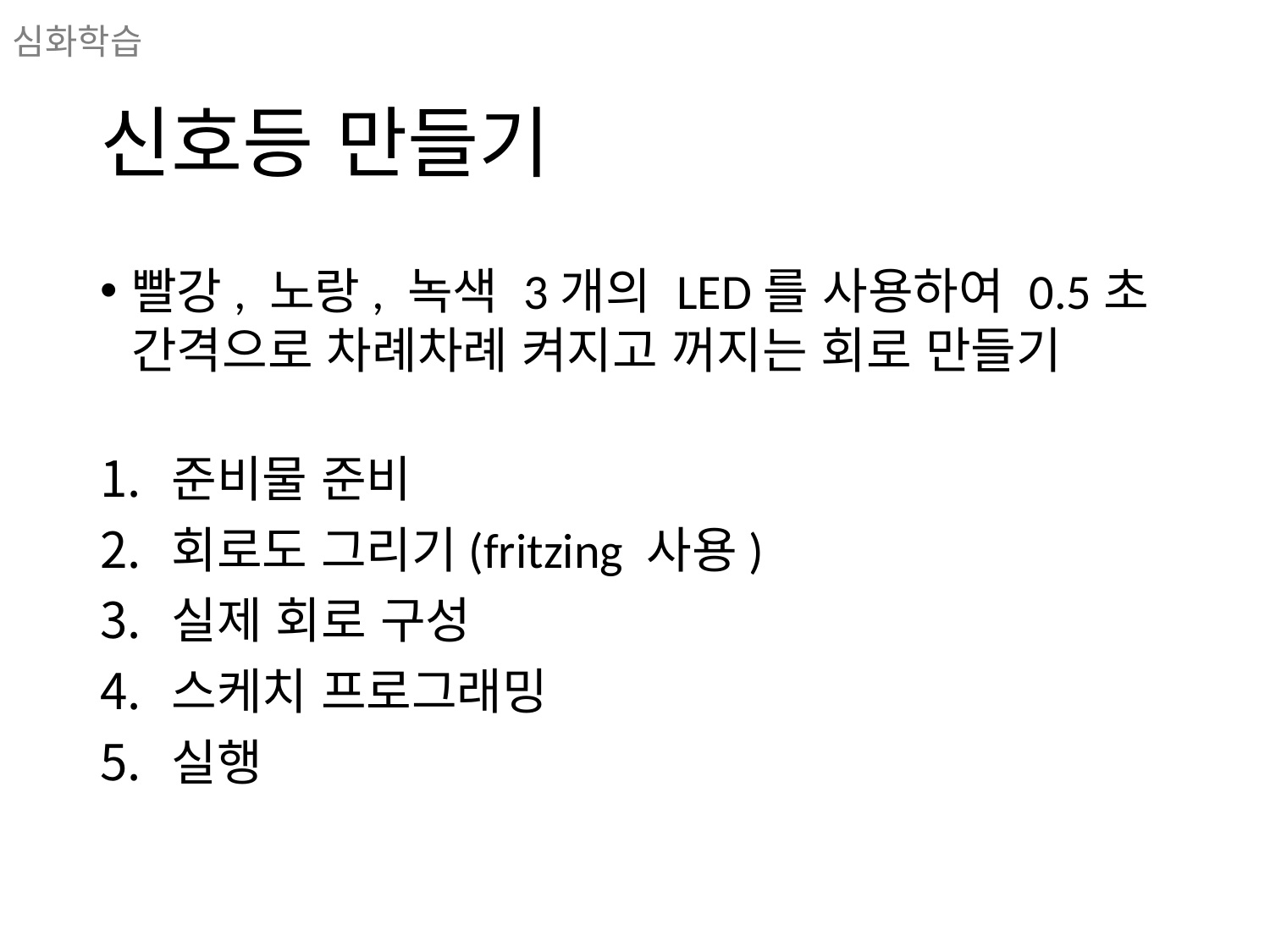

심화학습
# 신호등 만들기
빨강, 노랑, 녹색 3개의 LED를 사용하여 0.5초 간격으로 차례차례 켜지고 꺼지는 회로 만들기

준비물 준비
회로도 그리기(fritzing 사용)
실제 회로 구성
스케치 프로그래밍
실행